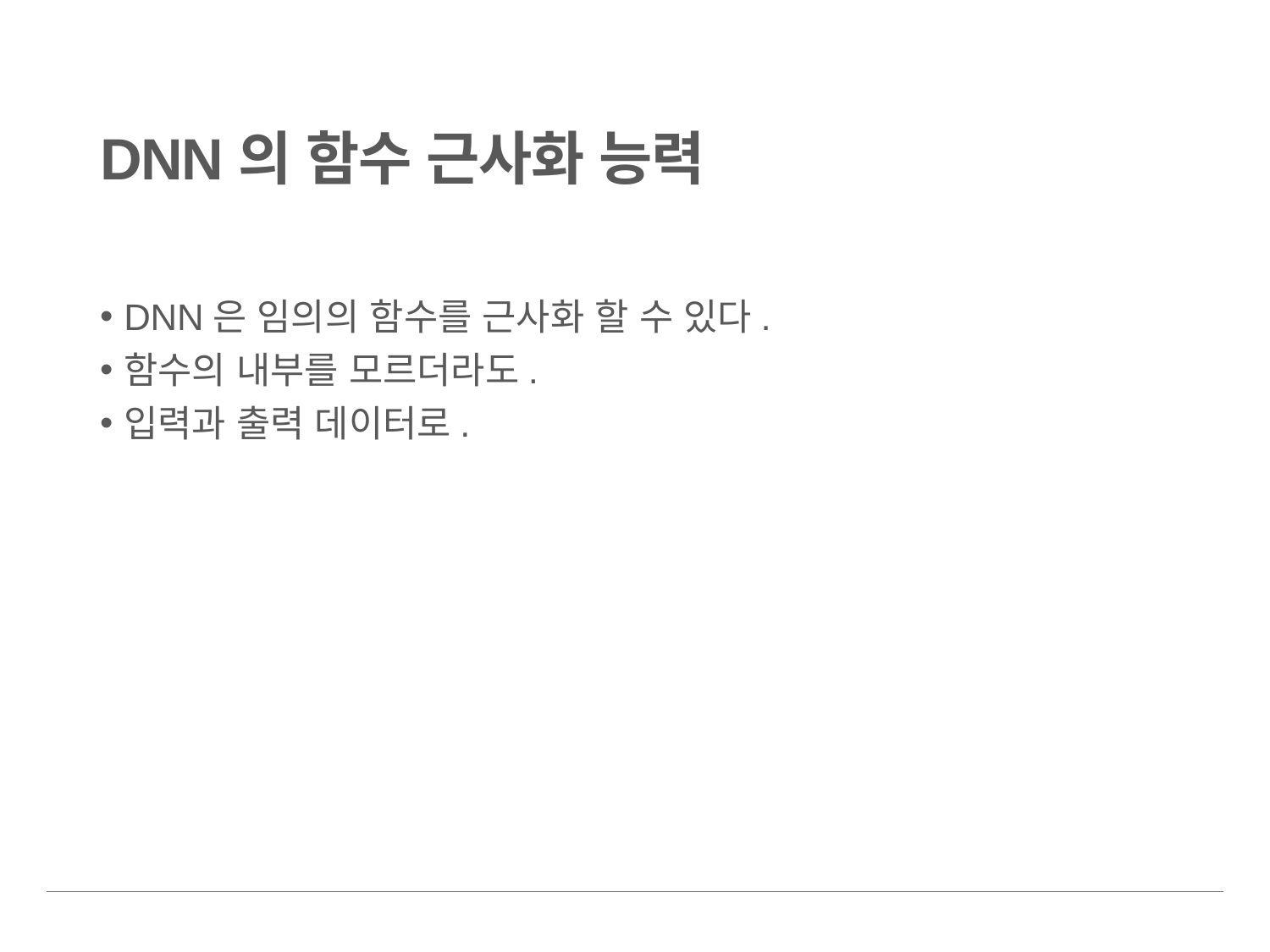

# DNN의 함수 근사화 능력
DNN은 임의의 함수를 근사화 할 수 있다.
함수의 내부를 모르더라도.
입력과 출력 데이터로.